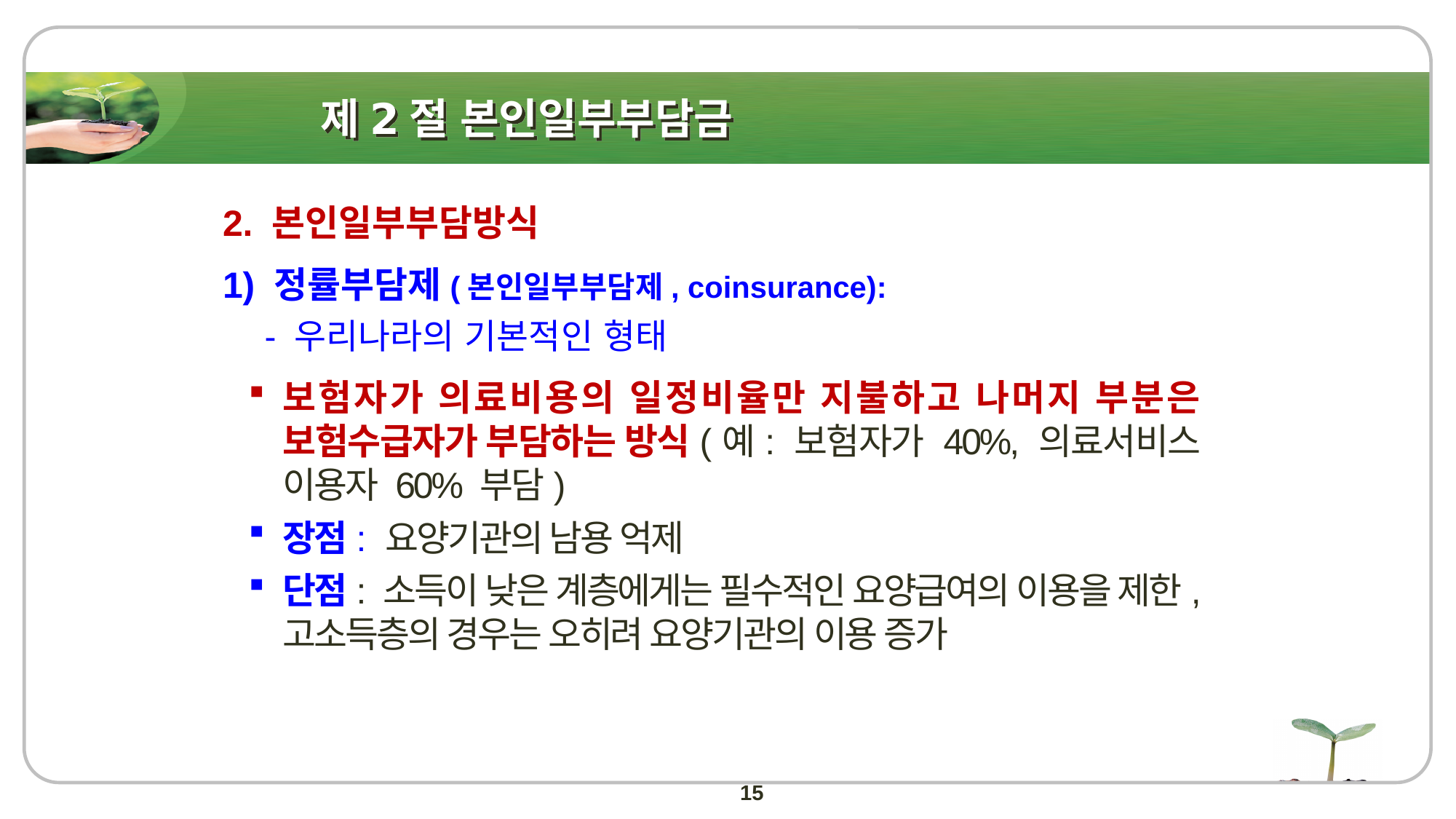

# 제2절 본인일부부담금
2. 본인일부부담방식
1) 정률부담제(본인일부부담제, coinsurance):
     - 우리나라의 기본적인 형태
보험자가 의료비용의 일정비율만 지불하고 나머지 부분은 보험수급자가 부담하는 방식(예: 보험자가 40%, 의료서비스 이용자 60% 부담)
장점: 요양기관의 남용 억제
단점: 소득이 낮은 계층에게는 필수적인 요양급여의 이용을 제한, 고소득층의 경우는 오히려 요양기관의 이용 증가
15